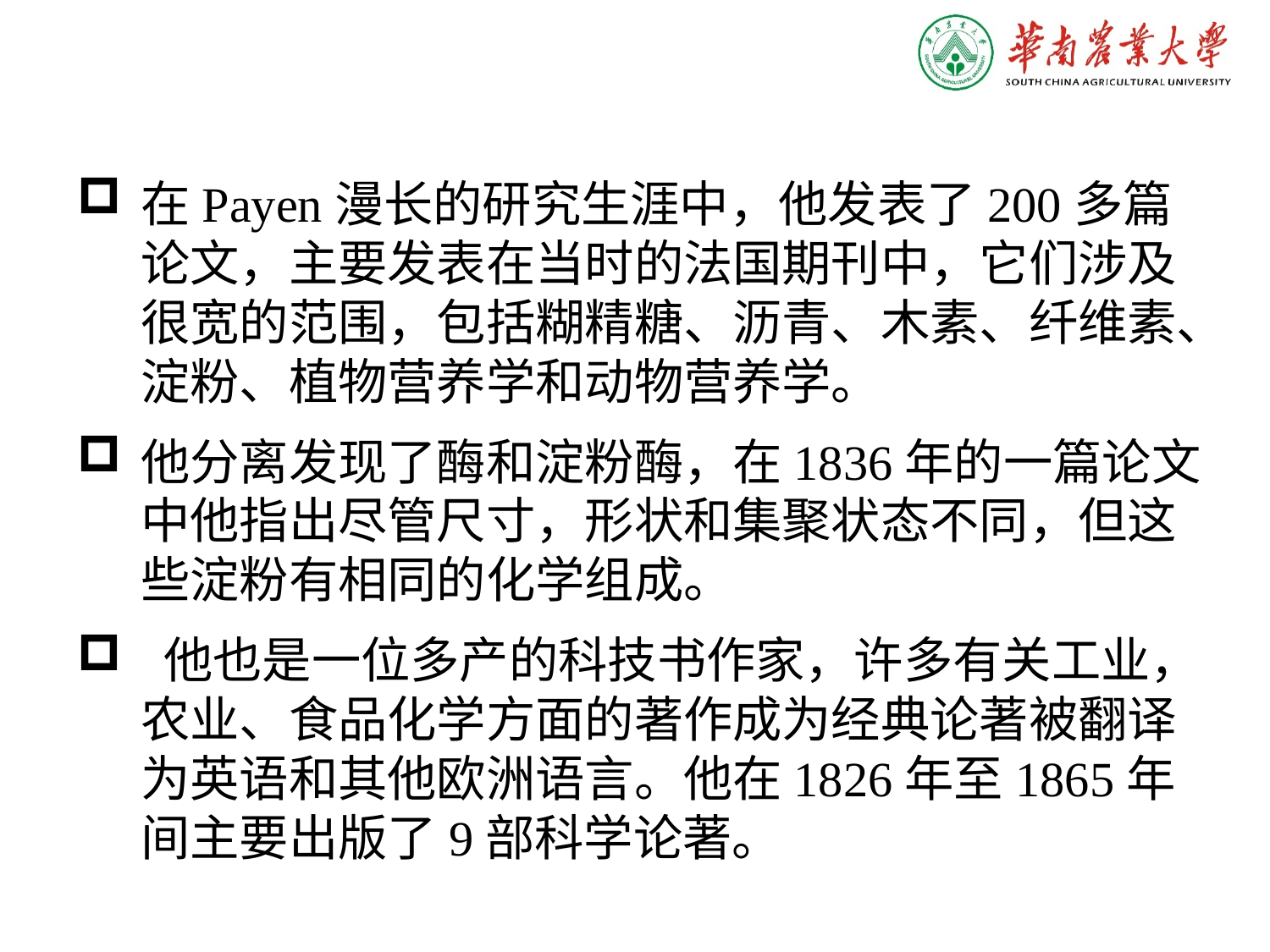

在Payen漫长的研究生涯中，他发表了200多篇论文，主要发表在当时的法国期刊中，它们涉及很宽的范围，包括糊精糖、沥青、木素、纤维素、淀粉、植物营养学和动物营养学。
他分离发现了酶和淀粉酶，在1836年的一篇论文中他指出尽管尺寸，形状和集聚状态不同，但这些淀粉有相同的化学组成。
 他也是一位多产的科技书作家，许多有关工业，农业、食品化学方面的著作成为经典论著被翻译为英语和其他欧洲语言。他在1826年至1865年间主要出版了9部科学论著。